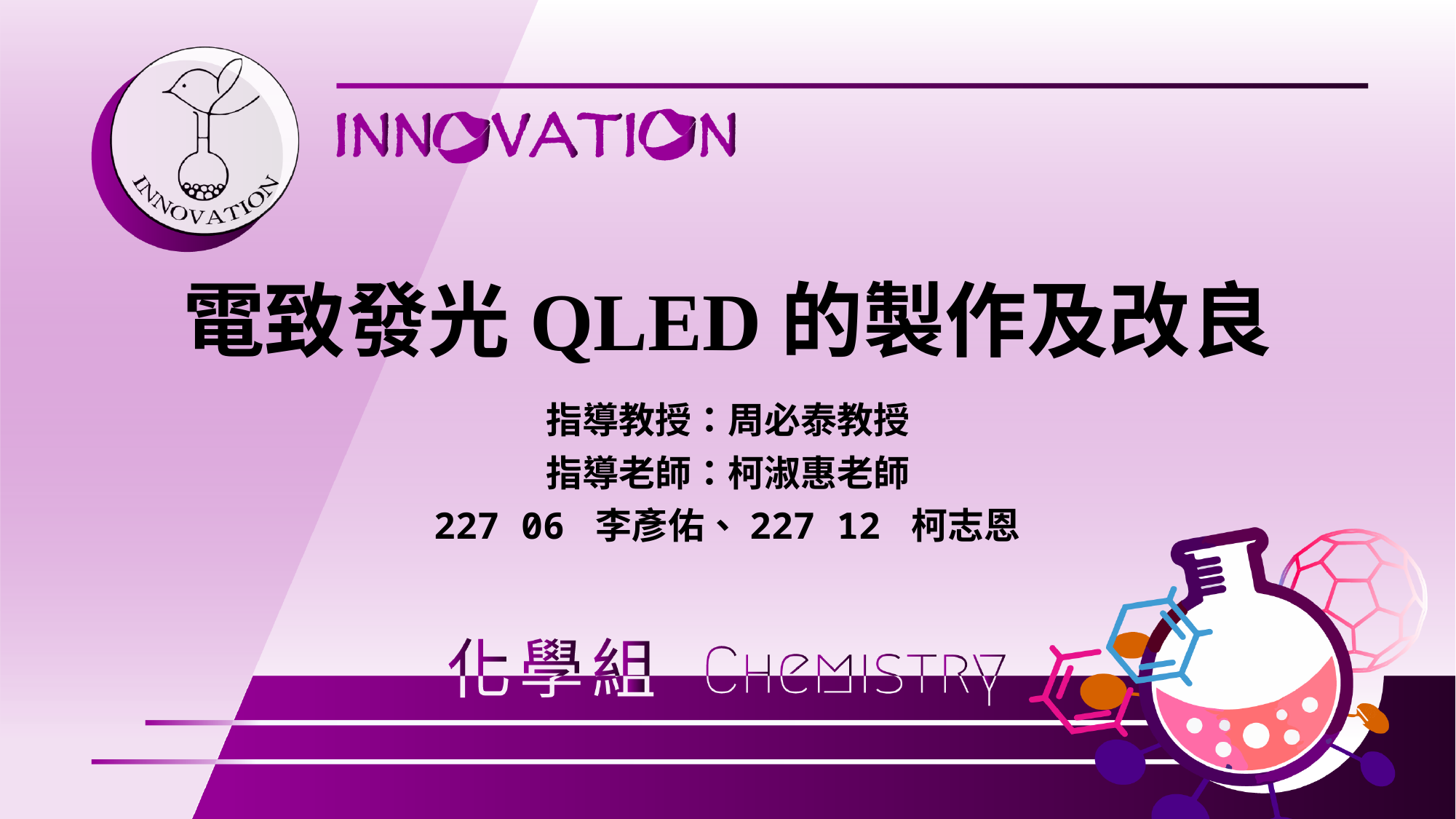

電致發光QLED的製作及改良
指導教授：周必泰教授
指導老師：柯淑惠老師
227 06 李彥佑、227 12 柯志恩